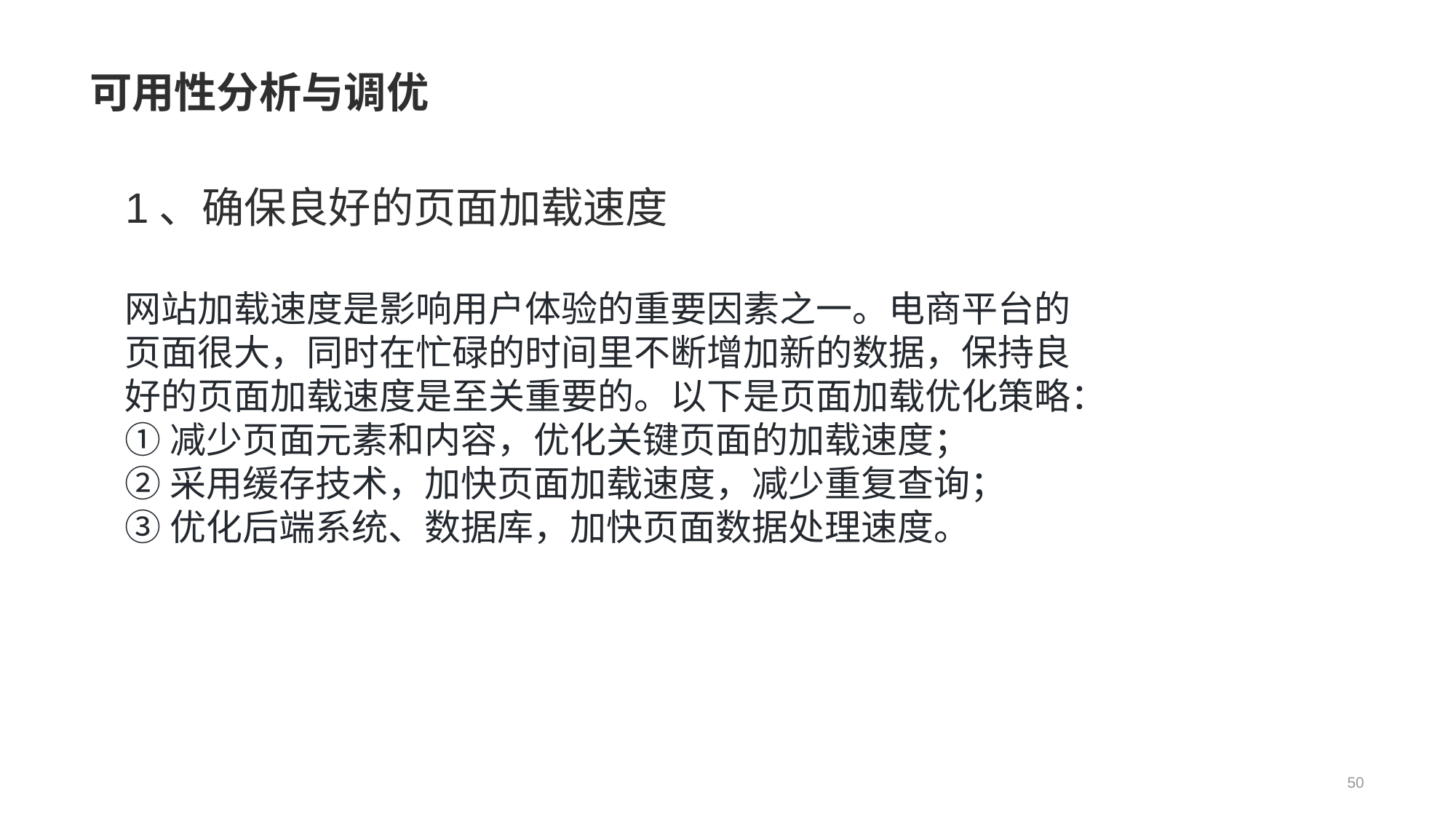

# 可用性分析与调优
1、确保良好的页面加载速度
网站加载速度是影响用户体验的重要因素之一。电商平台的页面很大，同时在忙碌的时间里不断增加新的数据，保持良好的页面加载速度是至关重要的。以下是页面加载优化策略：
①减少页面元素和内容，优化关键页面的加载速度；
②采用缓存技术，加快页面加载速度，减少重复查询；
③优化后端系统、数据库，加快页面数据处理速度。

50